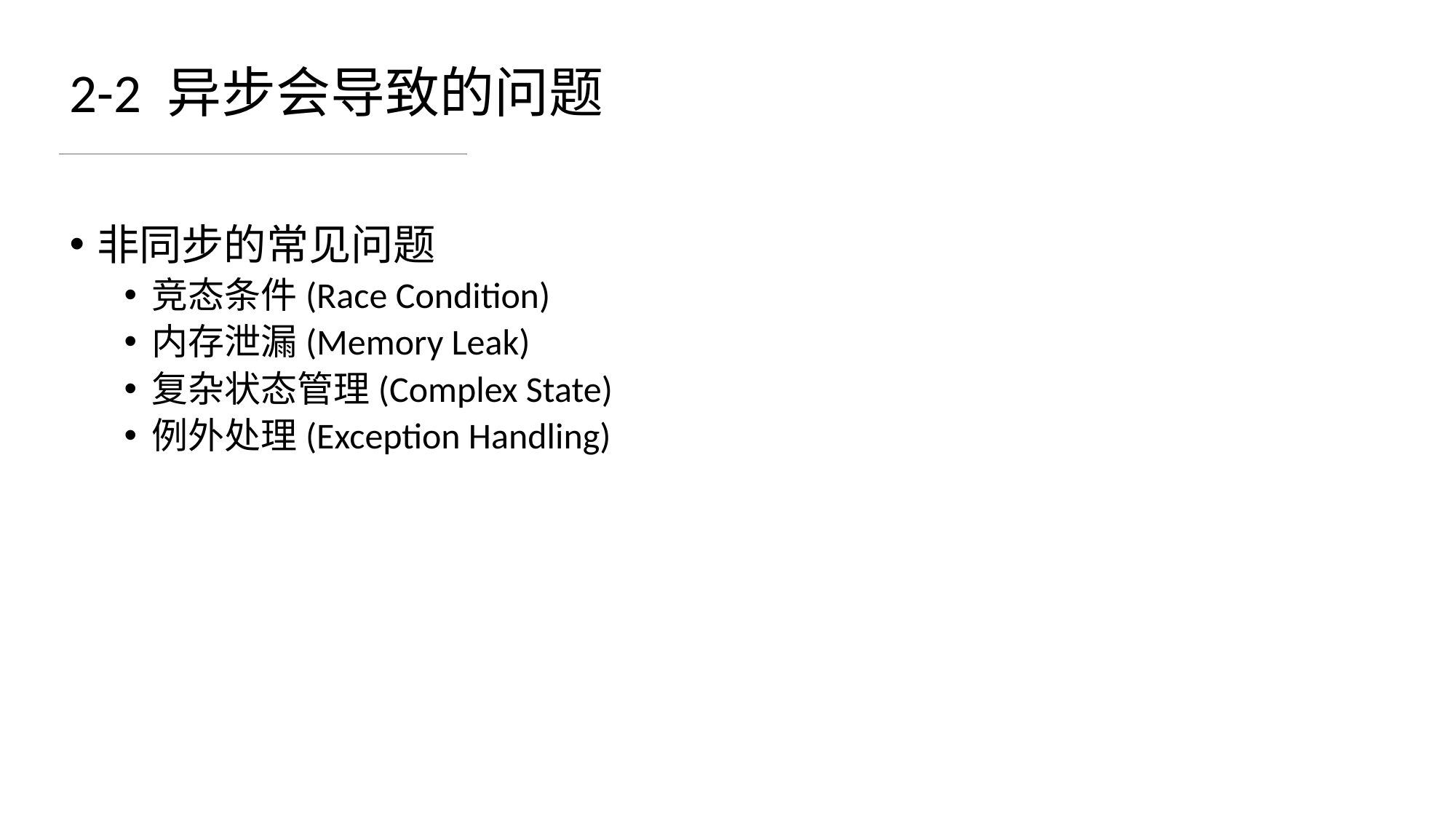

2-2 异步会导致的问题
非同步的常见问题
竞态条件(Race Condition)
内存泄漏(Memory Leak)
复杂状态管理(Complex State)
例外处理(Exception Handling)